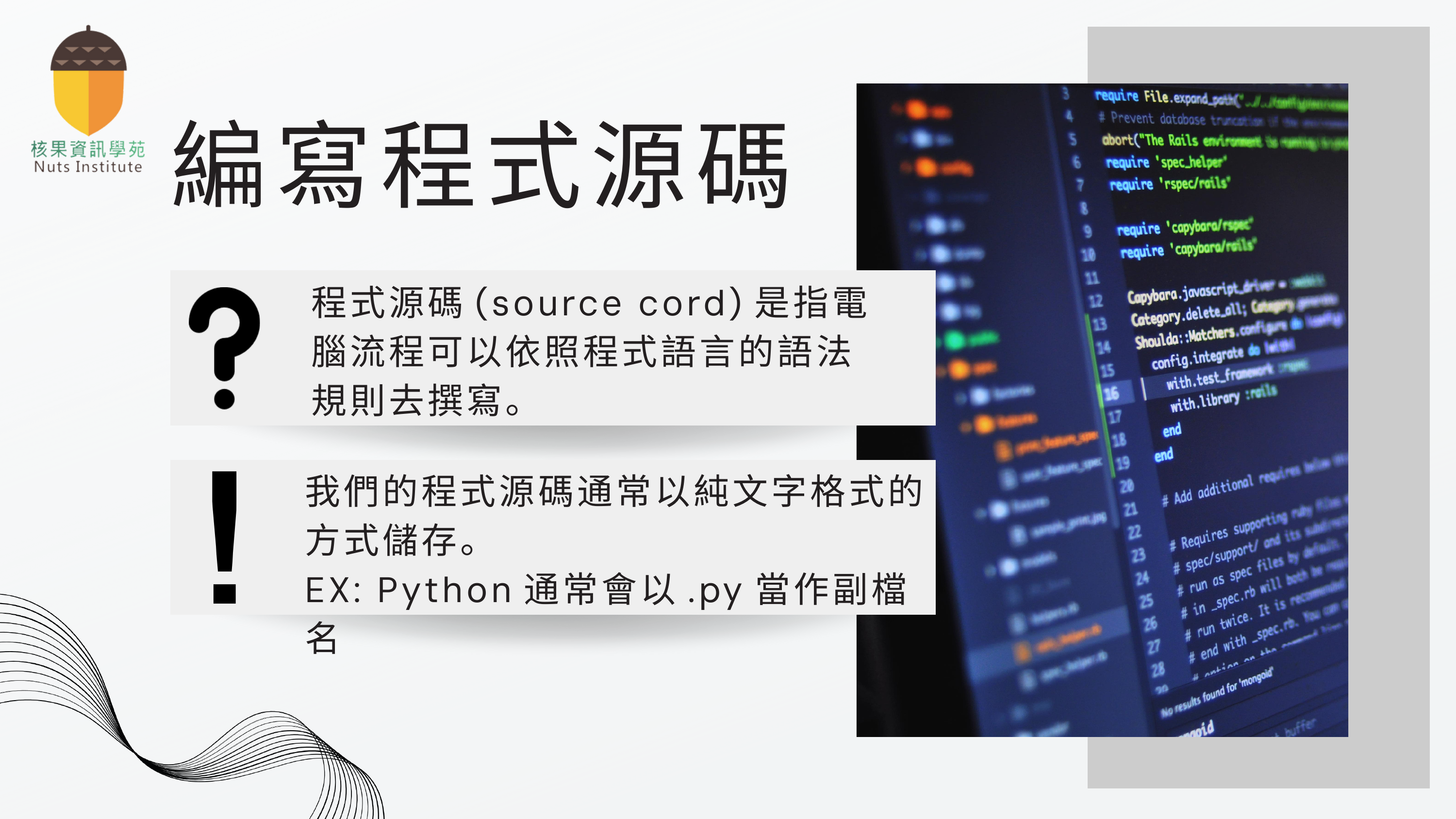

編寫程式源碼

程式源碼(source cord)是指電腦流程可以依照程式語言的語法規則去撰寫。

我們的程式源碼通常以純文字格式的方式儲存。
EX: Python通常會以.py當作副檔名